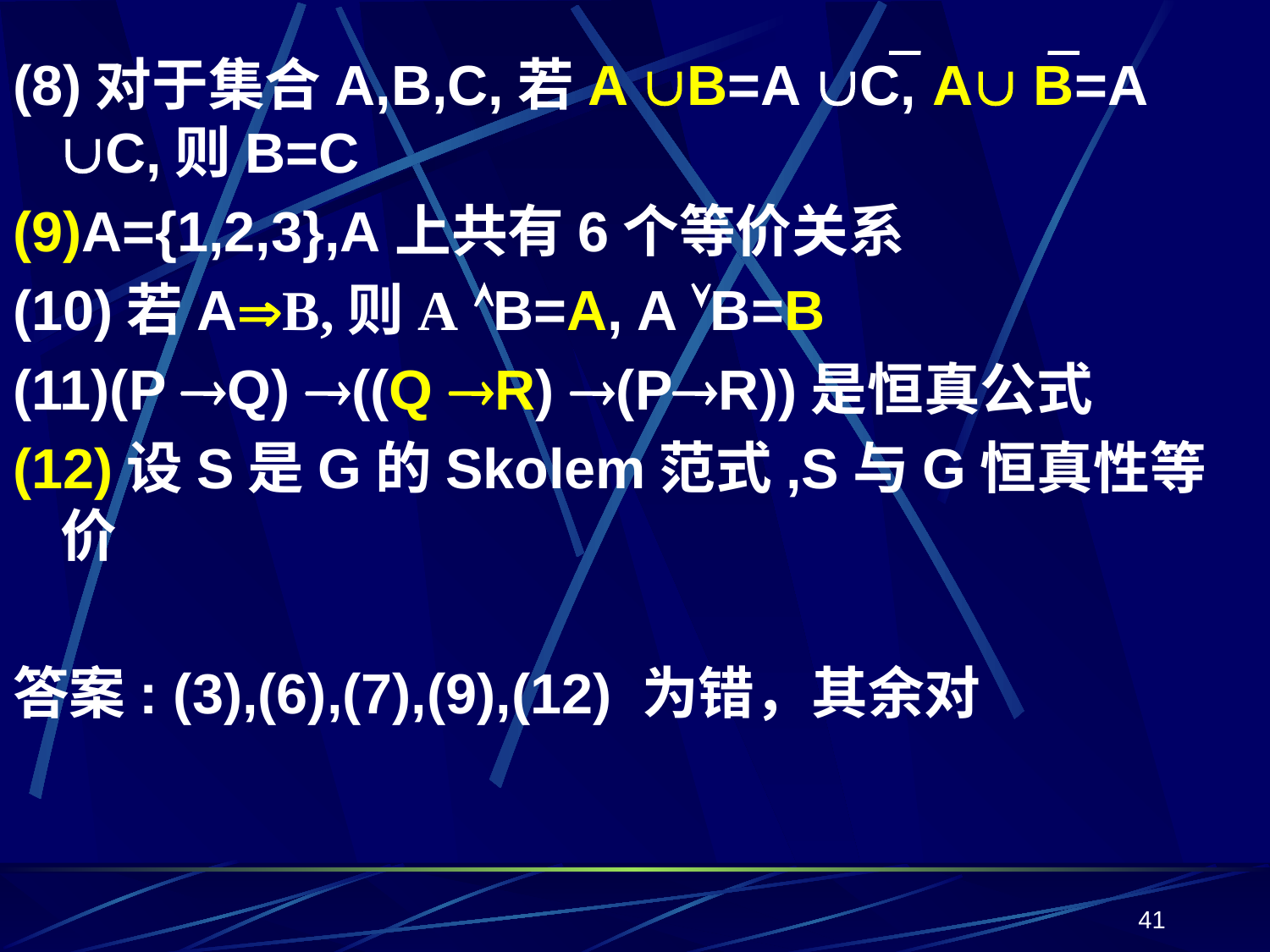

(8)对于集合A,B,C,若A ∪B=A ∪C, A∪ B=A ∪C,则B=C
(9)A={1,2,3},A上共有6个等价关系
(10)若A⇒B,则A ∧B=A, A ∨B=B
(11)(P →Q) →((Q →R) →(P→R))是恒真公式
(12)设S是G的Skolem范式,S与G恒真性等价

答案: (3),(6),(7),(9),(12) 为错，其余对

41